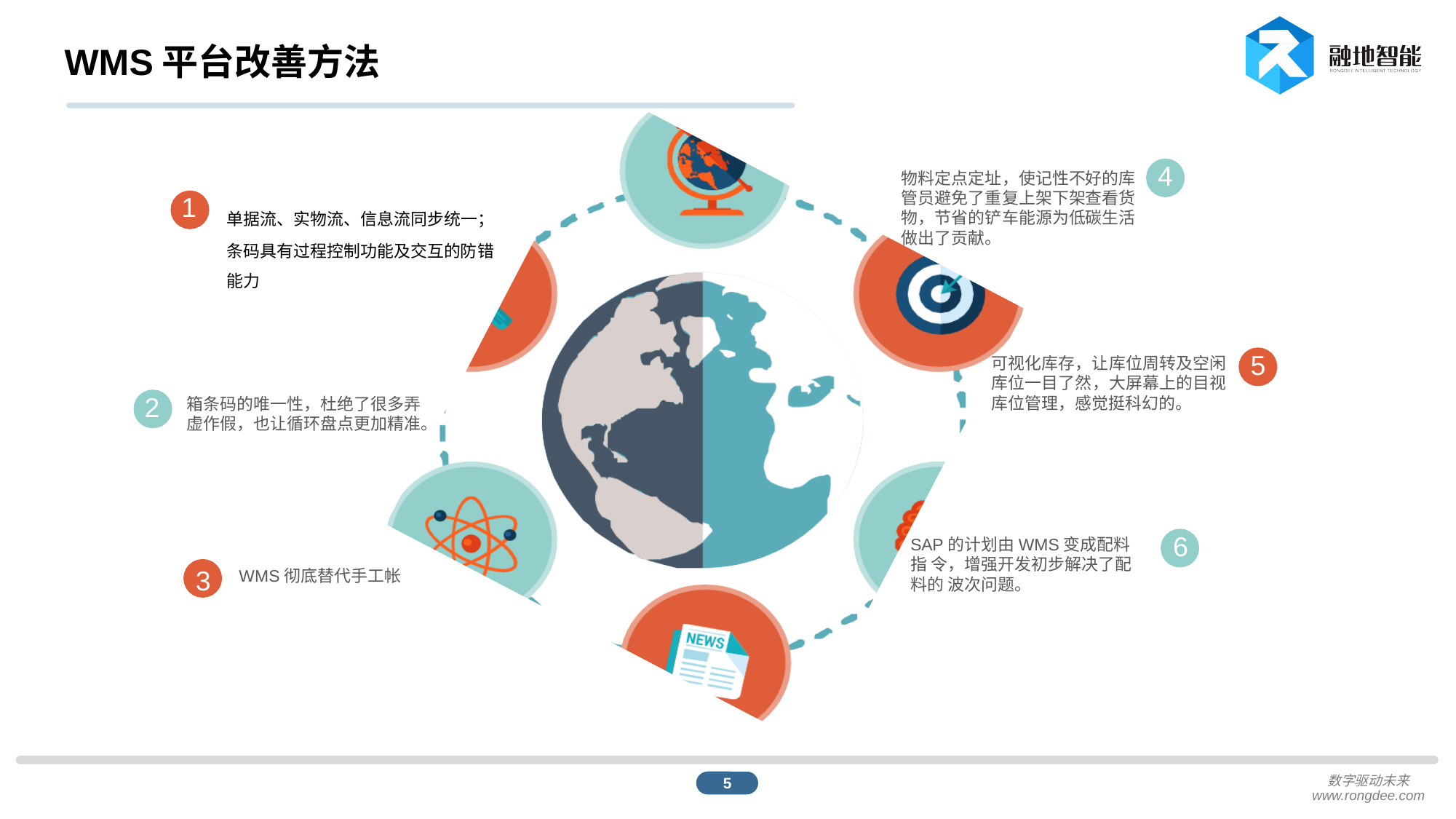

# WMS平台改善方法
4

物料定点定址，使记性不好的库 管员避免了重复上架下架查看货 物，节省的铲车能源为低碳生活 做出了贡献。

1

单据流、实物流、信息流同步统一；
条码具有过程控制功能及交互的防错能力
5

可视化库存，让库位周转及空闲 库位一目了然，大屏幕上的目视 库位管理，感觉挺科幻的。
2

箱条码的唯一性，杜绝了很多弄 虚作假，也让循环盘点更加精准。
6

SAP的计划由WMS变成配料指 令，增强开发初步解决了配料的 波次问题。

3
WMS彻底替代手工帐